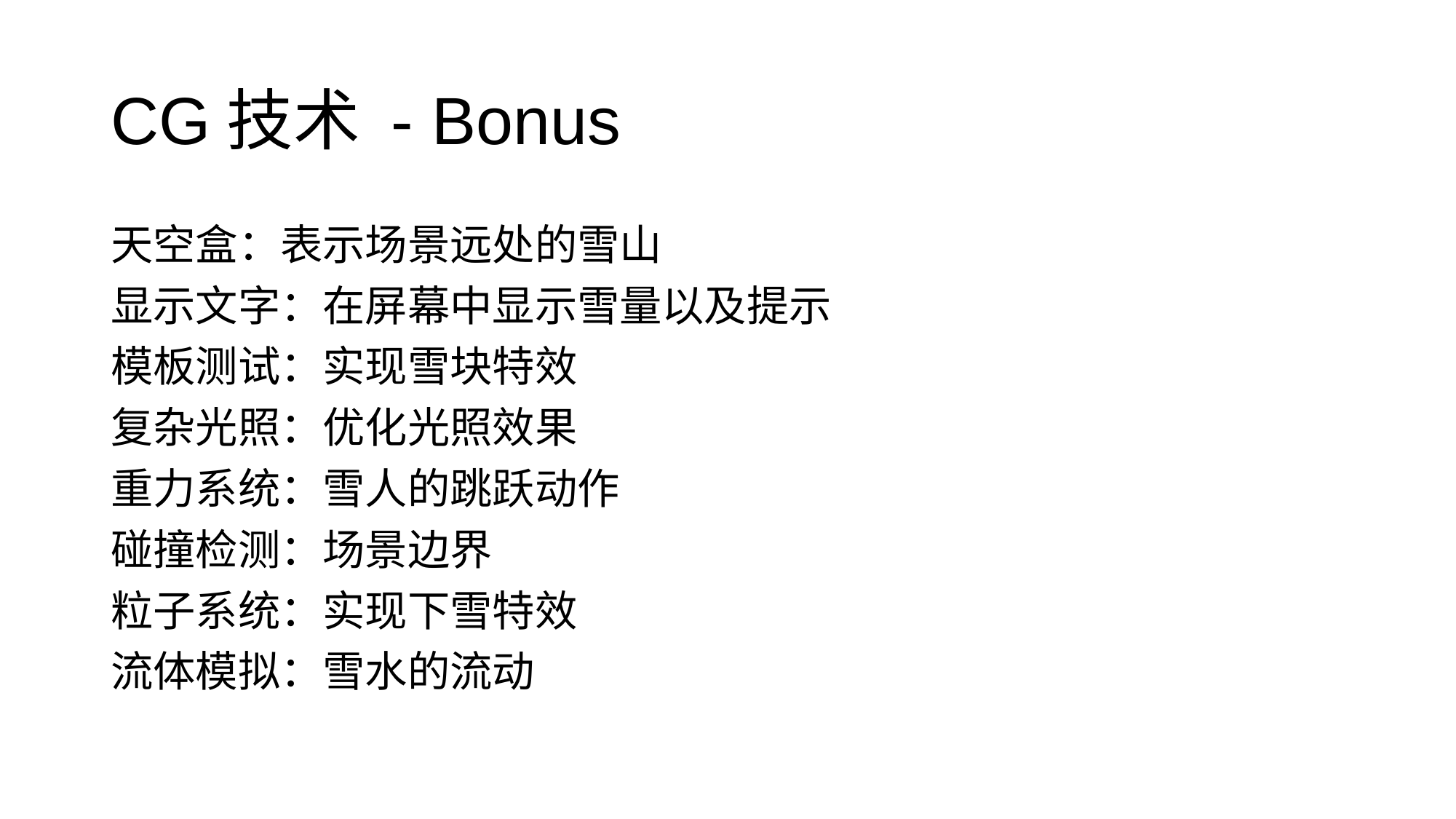

# CG技术 - Bonus
天空盒：表示场景远处的雪山
显示文字：在屏幕中显示雪量以及提示
模板测试：实现雪块特效
复杂光照：优化光照效果
重力系统：雪人的跳跃动作
碰撞检测：场景边界
粒子系统：实现下雪特效
流体模拟：雪水的流动